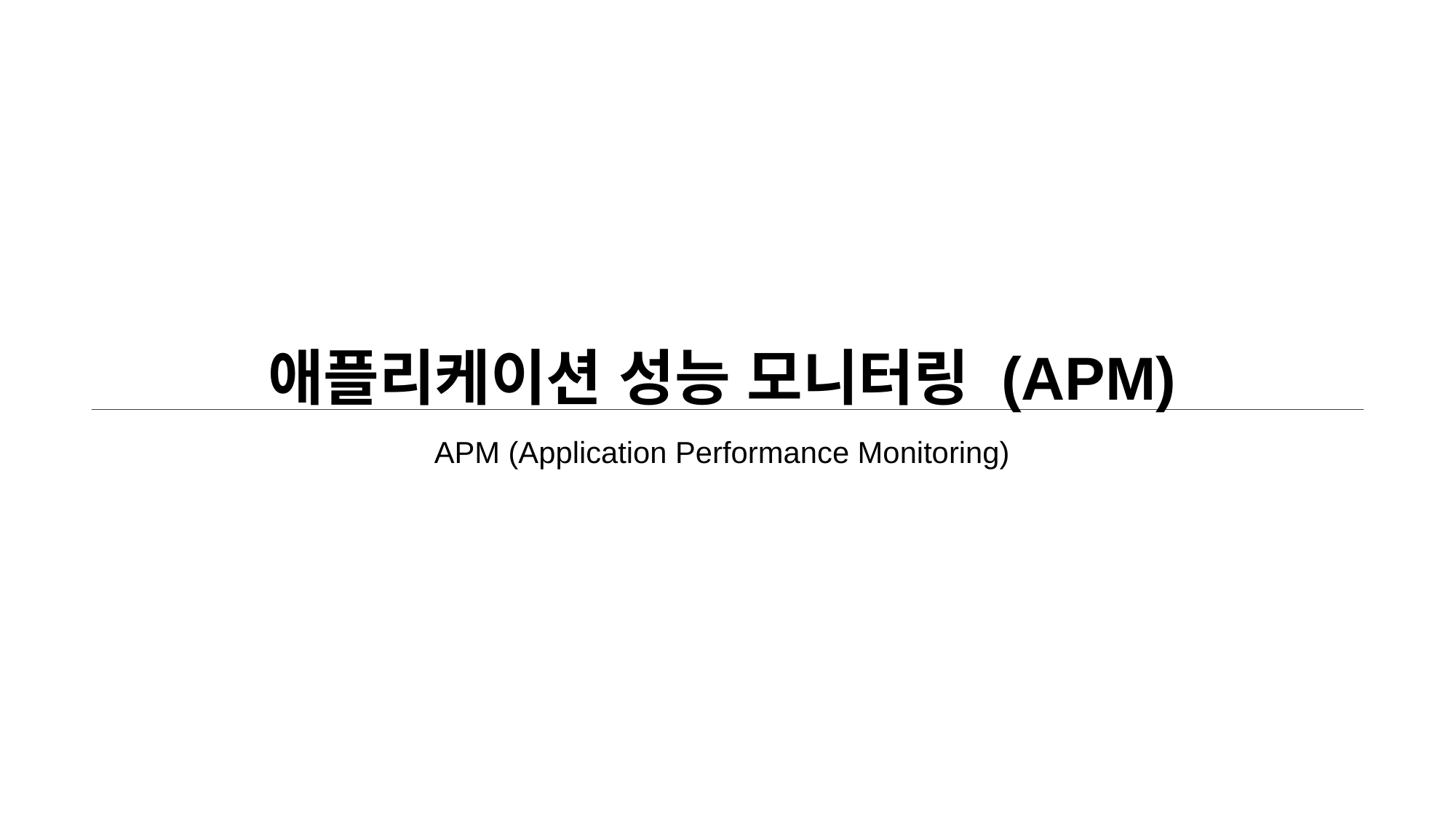

# 애플리케이션 성능 모니터링 (APM)

APM (Application Performance Monitoring)